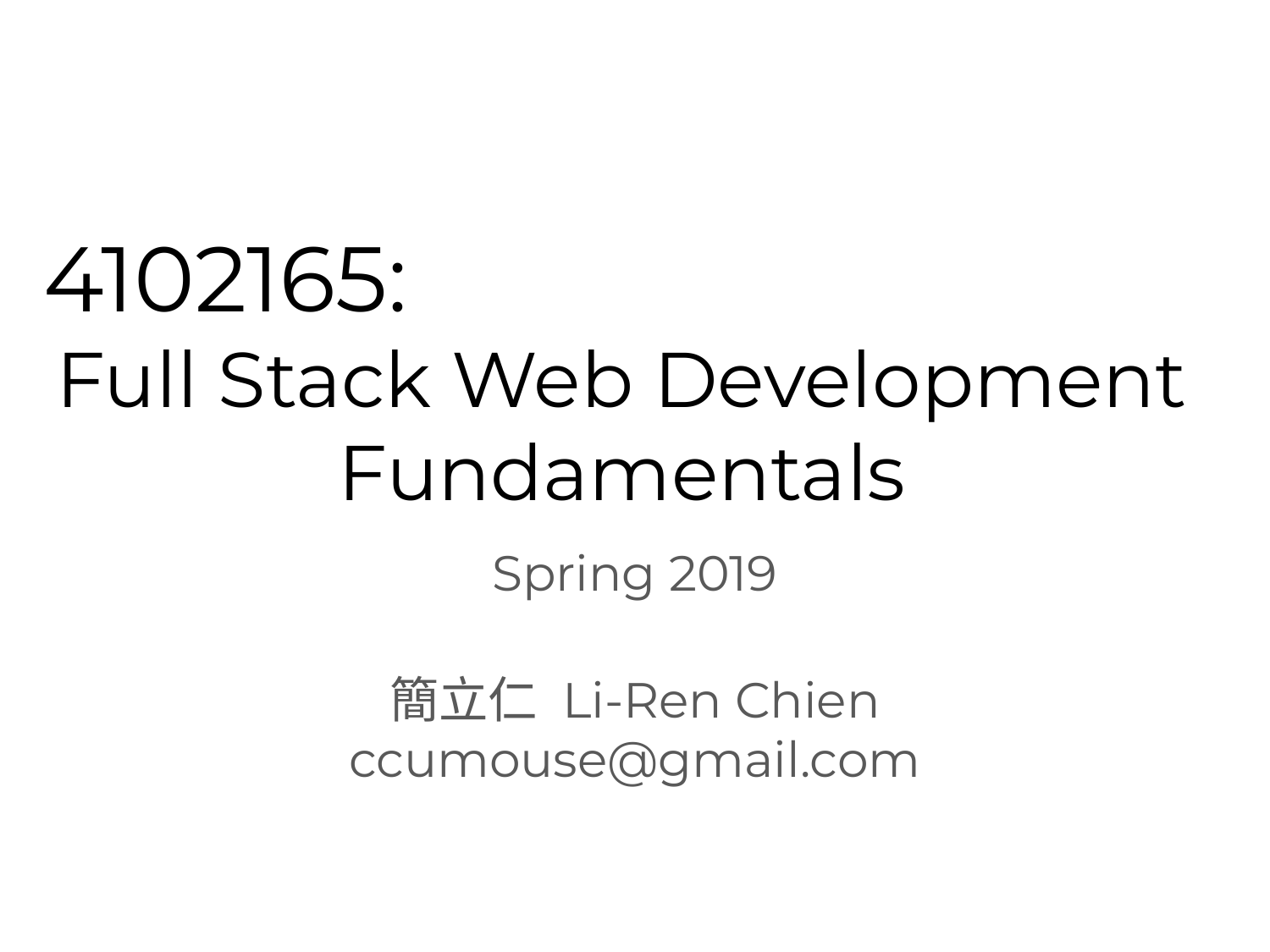

4102165:
Full Stack Web Development Fundamentals
Spring 2019

簡立仁 Li-Ren Chien
ccumouse@gmail.com